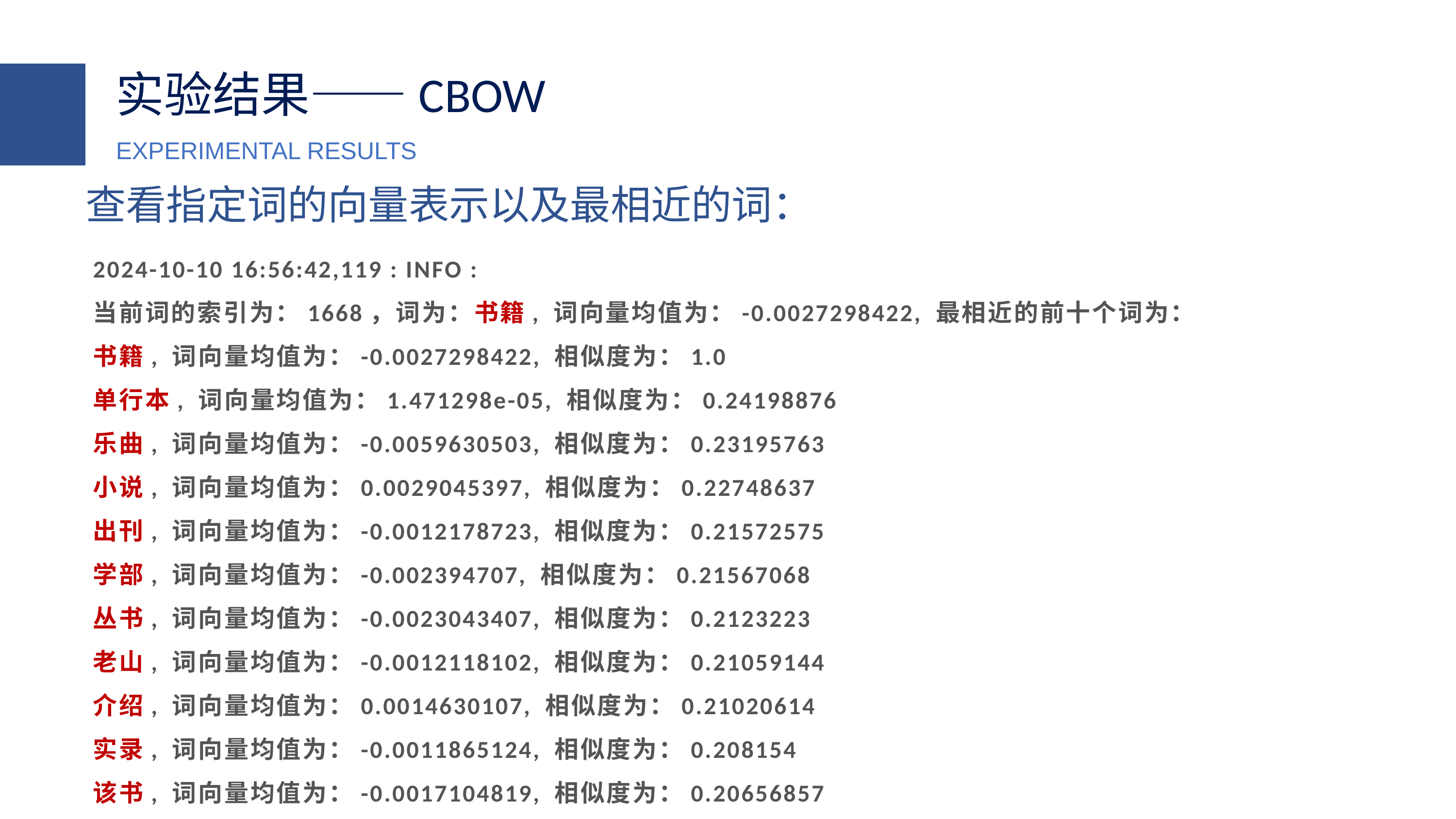

实验结果——CBOW
EXPERIMENTAL RESULTS
查看指定词的向量表示以及最相近的词：

2024-10-10 16:56:42,119 : INFO :
当前词的索引为：1668，词为：书籍, 词向量均值为：-0.0027298422, 最相近的前十个词为：
书籍, 词向量均值为：-0.0027298422, 相似度为：1.0
单行本, 词向量均值为：1.471298e-05, 相似度为：0.24198876
乐曲, 词向量均值为：-0.0059630503, 相似度为：0.23195763
小说, 词向量均值为：0.0029045397, 相似度为：0.22748637
出刊, 词向量均值为：-0.0012178723, 相似度为：0.21572575
学部, 词向量均值为：-0.002394707, 相似度为：0.21567068
丛书, 词向量均值为：-0.0023043407, 相似度为：0.2123223
老山, 词向量均值为：-0.0012118102, 相似度为：0.21059144
介绍, 词向量均值为：0.0014630107, 相似度为：0.21020614
实录, 词向量均值为：-0.0011865124, 相似度为：0.208154
该书, 词向量均值为：-0.0017104819, 相似度为：0.20656857